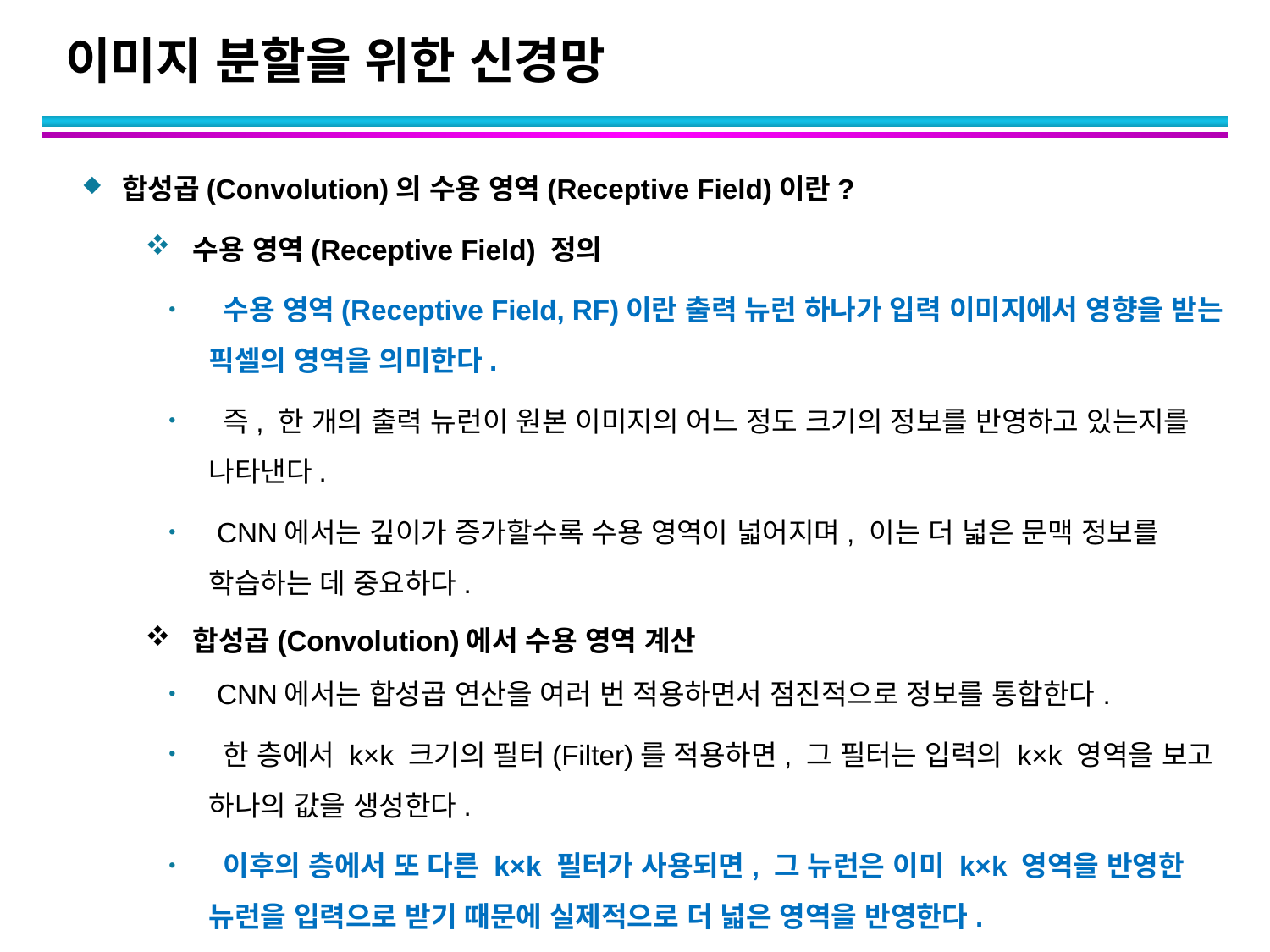

# 이미지 분할을 위한 신경망
합성곱(Convolution)의 수용 영역(Receptive Field)이란?
수용 영역(Receptive Field) 정의
 수용 영역(Receptive Field, RF)이란 출력 뉴런 하나가 입력 이미지에서 영향을 받는 픽셀의 영역을 의미한다.
 즉, 한 개의 출력 뉴런이 원본 이미지의 어느 정도 크기의 정보를 반영하고 있는지를 나타낸다.
 CNN에서는 깊이가 증가할수록 수용 영역이 넓어지며, 이는 더 넓은 문맥 정보를 학습하는 데 중요하다.
합성곱(Convolution)에서 수용 영역 계산
 CNN에서는 합성곱 연산을 여러 번 적용하면서 점진적으로 정보를 통합한다.
 한 층에서 k×k 크기의 필터(Filter)를 적용하면, 그 필터는 입력의 k×k 영역을 보고 하나의 값을 생성한다.
 이후의 층에서 또 다른 k×k 필터가 사용되면, 그 뉴런은 이미 k×k 영역을 반영한 뉴런을 입력으로 받기 때문에 실제적으로 더 넓은 영역을 반영한다.